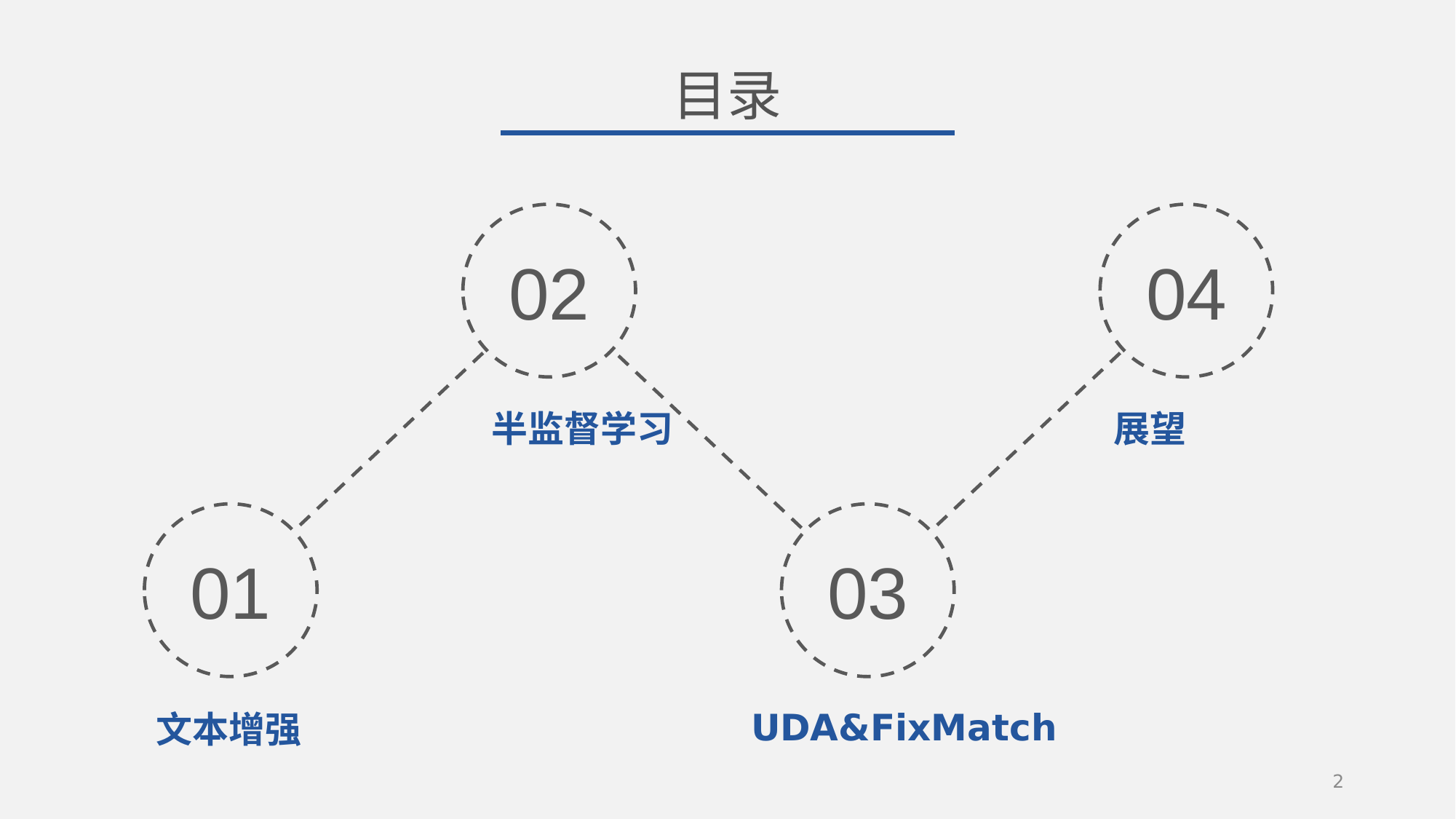

目录
02
04
 半监督学习
展望
01
03
 UDA&FixMatch
文本增强

2